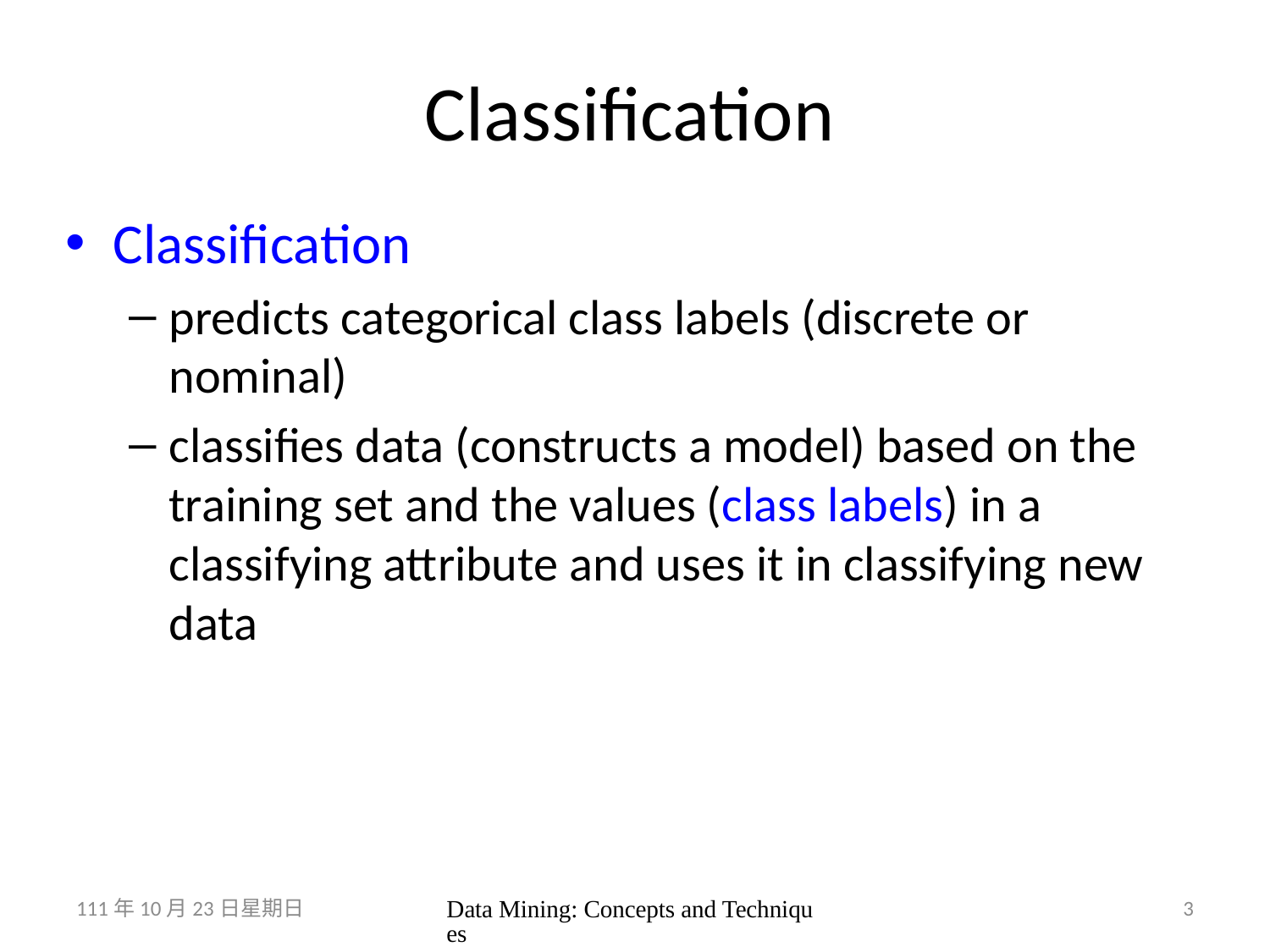

# Classification
Classification
predicts categorical class labels (discrete or nominal)
classifies data (constructs a model) based on the training set and the values (class labels) in a classifying attribute and uses it in classifying new data

111年10月23日星期日
Data Mining: Concepts and Techniques
3